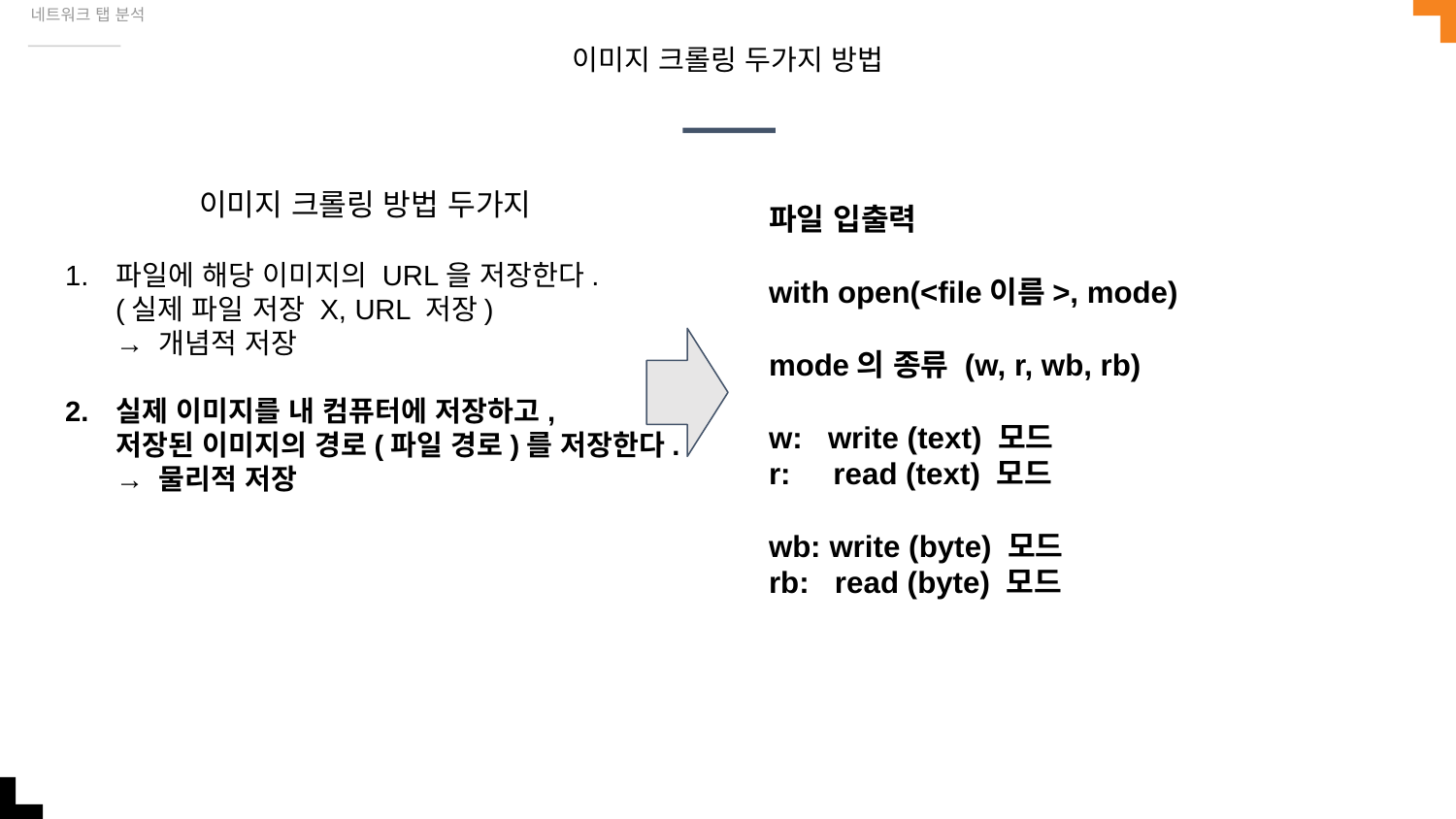

네트워크 탭 분석

# 이미지 크롤링 두가지 방법
이미지 크롤링 방법 두가지

파일에 해당 이미지의 URL을 저장한다.
(실제 파일 저장 X, URL 저장)
→ 개념적 저장

실제 이미지를 내 컴퓨터에 저장하고,
저장된 이미지의 경로(파일 경로)를 저장한다.
→ 물리적 저장
파일 입출력

with open(<file이름>, mode)

mode의 종류 (w, r, wb, rb)

w:   write (text) 모드
r:     read (text) 모드

wb: write (byte) 모드
rb:   read (byte) 모드